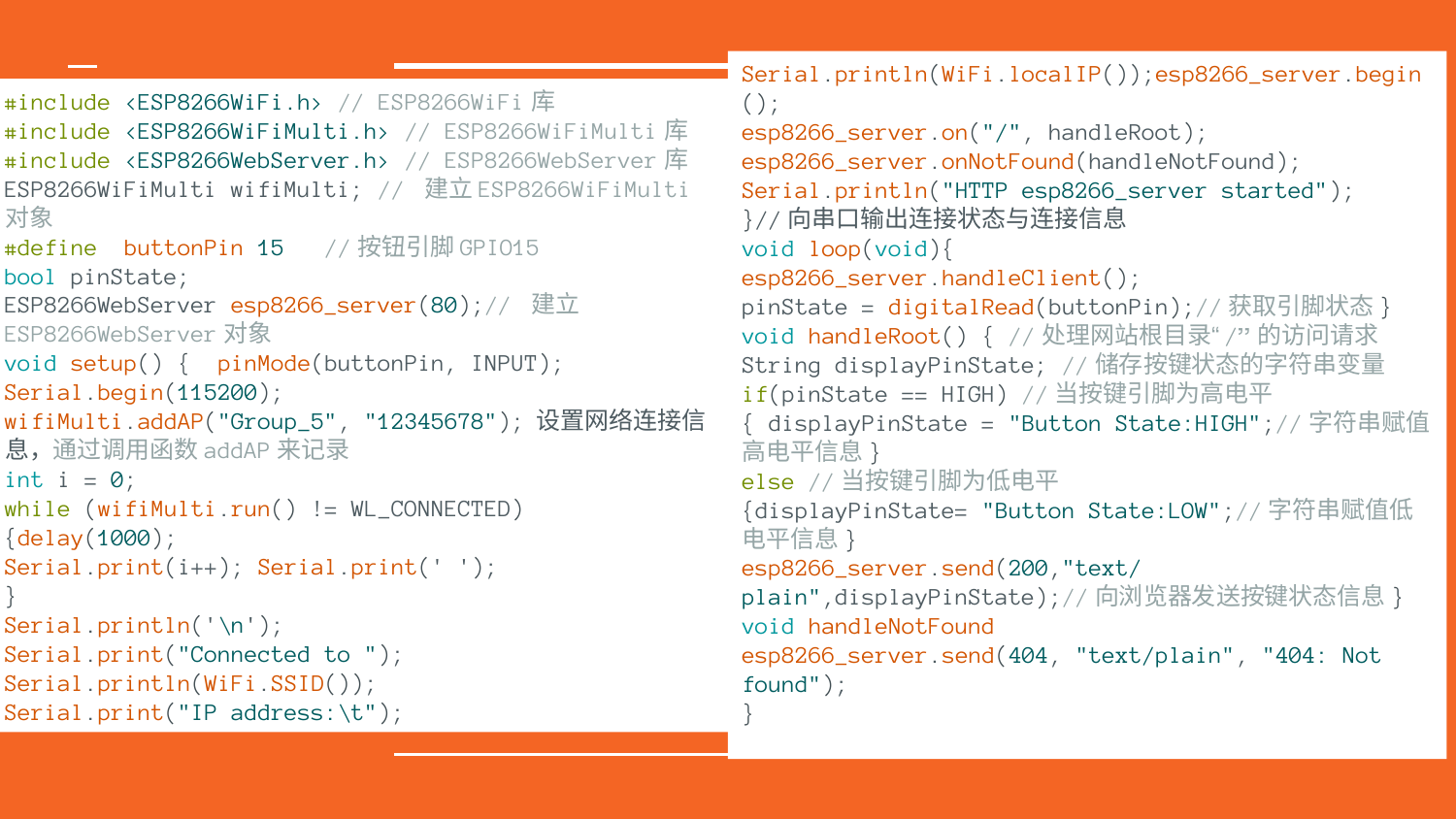

Serial.println(WiFi.localIP());esp8266_server.begin();
esp8266_server.on("/", handleRoot);
esp8266_server.onNotFound(handleNotFound);
Serial.println("HTTP esp8266_server started");
}//向串口输出连接状态与连接信息
void loop(void){
esp8266_server.handleClient();
pinState = digitalRead(buttonPin);//获取引脚状态}
void handleRoot() { //处理网站根目录“/”的访问请求
String displayPinState; //储存按键状态的字符串变量
if(pinState == HIGH) //当按键引脚为高电平
{ displayPinState = "Button State:HIGH";//字符串赋值高电平信息}
else //当按键引脚为低电平
{displayPinState= "Button State:LOW";//字符串赋值低电平信息}
esp8266_server.send(200,"text/plain",displayPinState);//向浏览器发送按键状态信息}
void handleNotFound
esp8266_server.send(404, "text/plain", "404: Not found");
}

#include <ESP8266WiFi.h> // ESP8266WiFi库
#include <ESP8266WiFiMulti.h> // ESP8266WiFiMulti库
#include <ESP8266WebServer.h> // ESP8266WebServer库
ESP8266WiFiMulti wifiMulti; // 建立ESP8266WiFiMulti对象
#define  buttonPin 15   //按钮引脚GPIO15
bool pinState;
ESP8266WebServer esp8266_server(80);// 建立ESP8266WebServer对象
void setup() {  pinMode(buttonPin, INPUT);
Serial.begin(115200);
wifiMulti.addAP("Group_5", "12345678"); 设置网络连接信息，通过调用函数addAP来记录
int i = 0;
while (wifiMulti.run() != WL_CONNECTED)
{delay(1000);
Serial.print(i++); Serial.print(' ');
}
Serial.println('\n');
Serial.print("Connected to ");
Serial.println(WiFi.SSID());
Serial.print("IP address:\t");